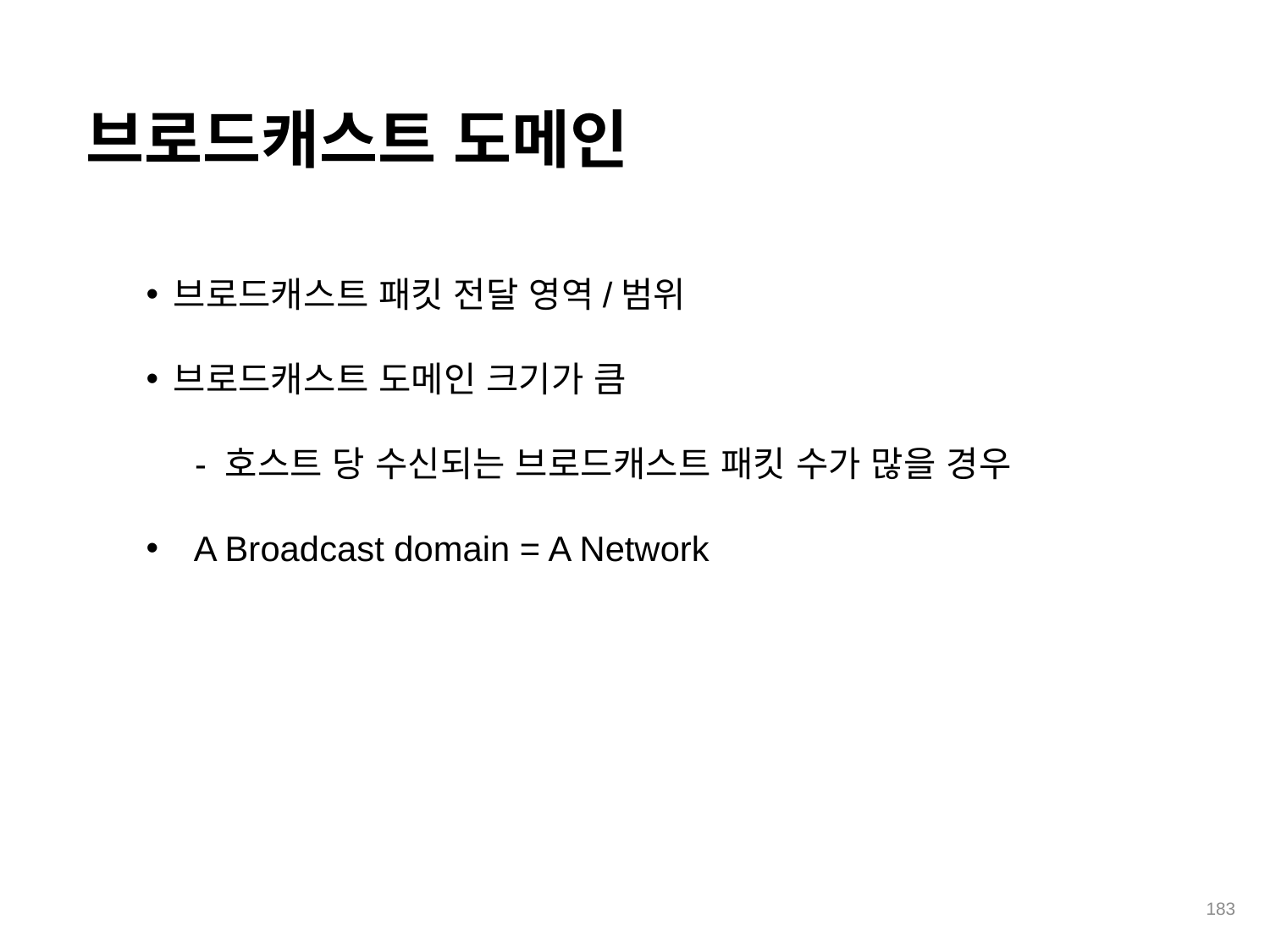

# 브로드캐스트 도메인
브로드캐스트 패킷 전달 영역/범위
브로드캐스트 도메인 크기가 큼
     - 호스트 당 수신되는 브로드캐스트 패킷 수가 많을 경우
A Broadcast domain = A Network
183